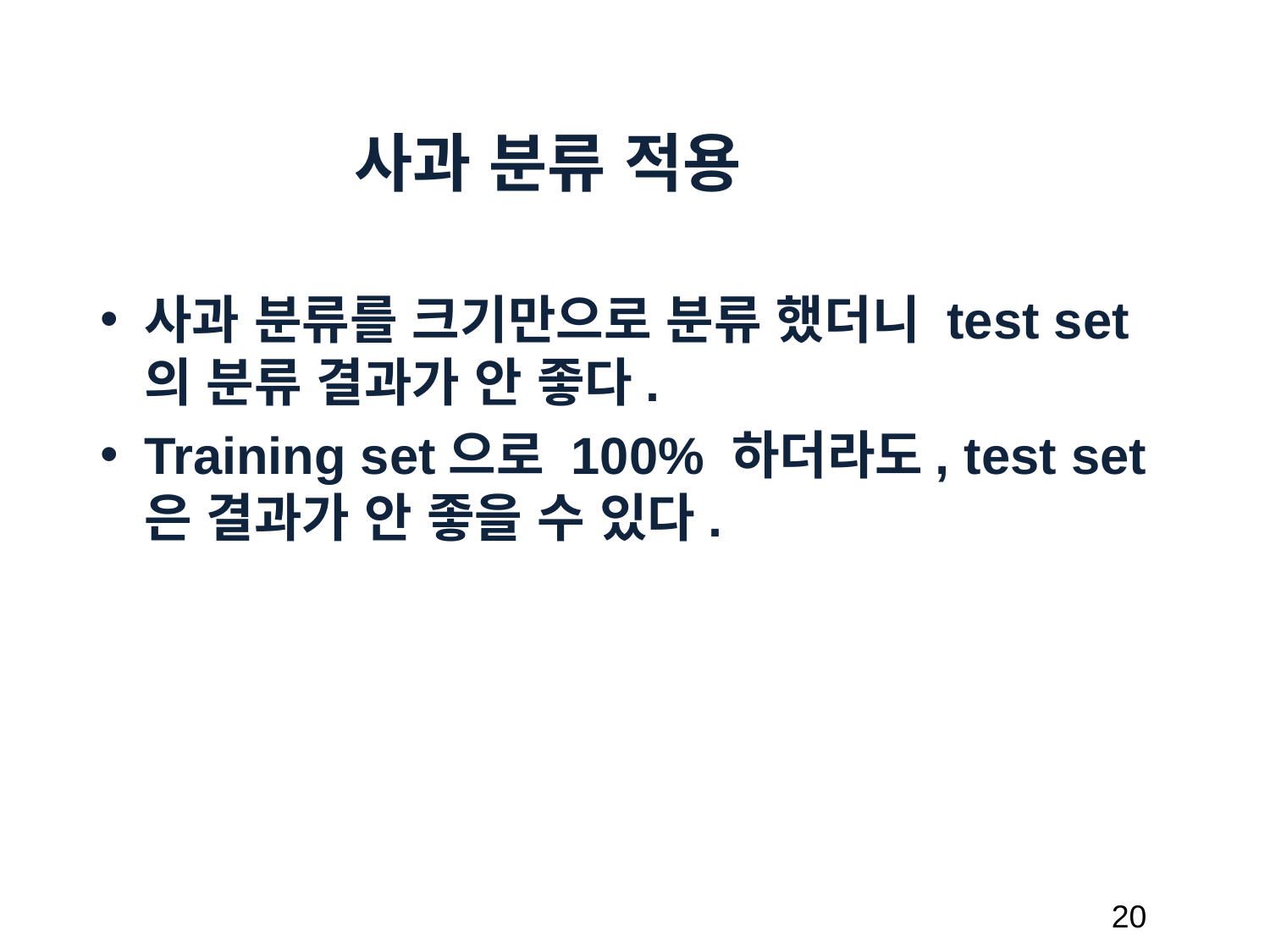

사과 분류 적용
사과 분류를 크기만으로 분류 했더니 test set의 분류 결과가 안 좋다.
Training set으로 100% 하더라도, test set은 결과가 안 좋을 수 있다.